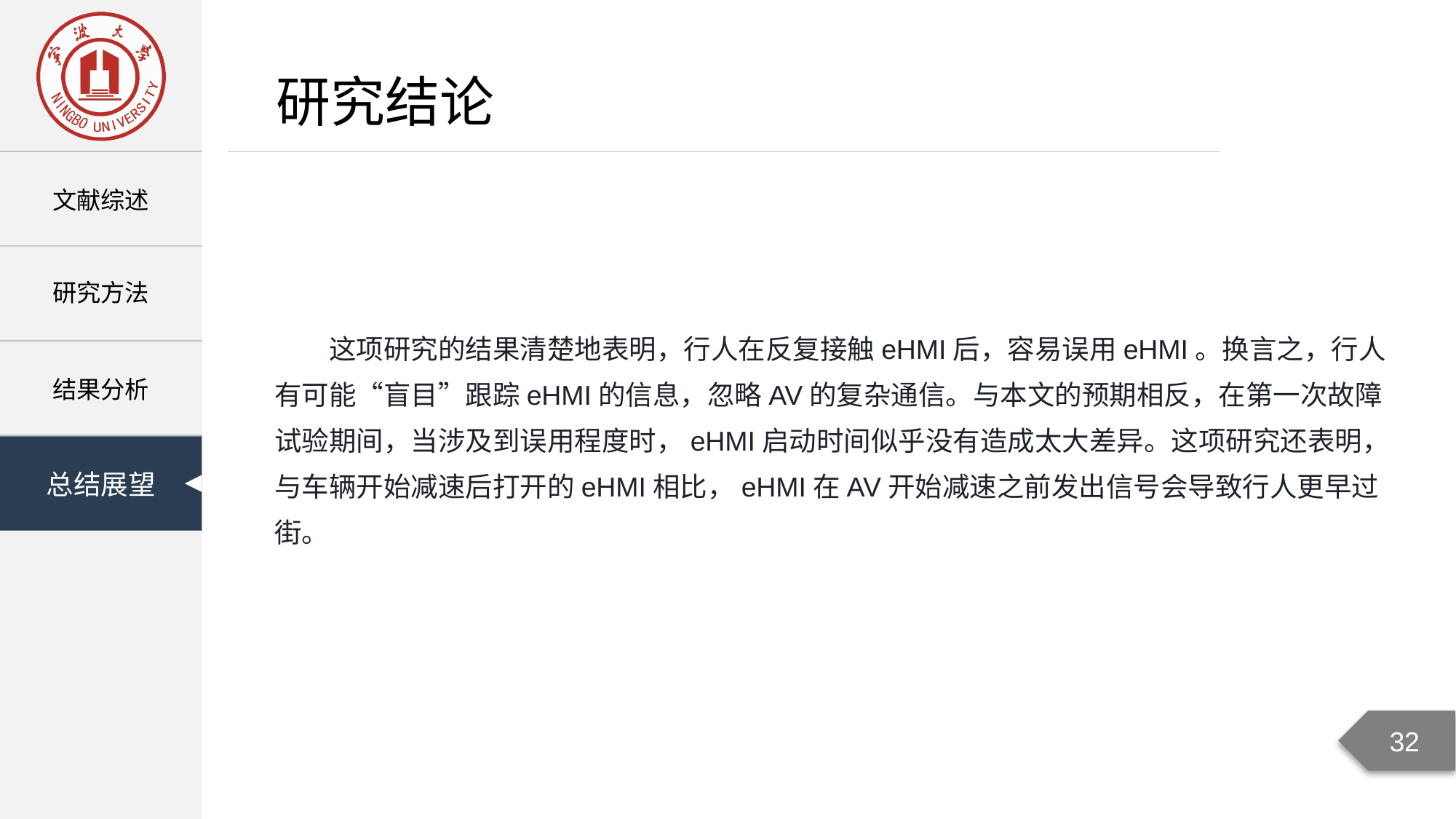

研究结论
这项研究的结果清楚地表明，行人在反复接触eHMI后，容易误用eHMI。换言之，行人有可能“盲目”跟踪eHMI的信息，忽略AV的复杂通信。与本文的预期相反，在第一次故障试验期间，当涉及到误用程度时，eHMI启动时间似乎没有造成太大差异。这项研究还表明，与车辆开始减速后打开的eHMI相比，eHMI在AV开始减速之前发出信号会导致行人更早过街。